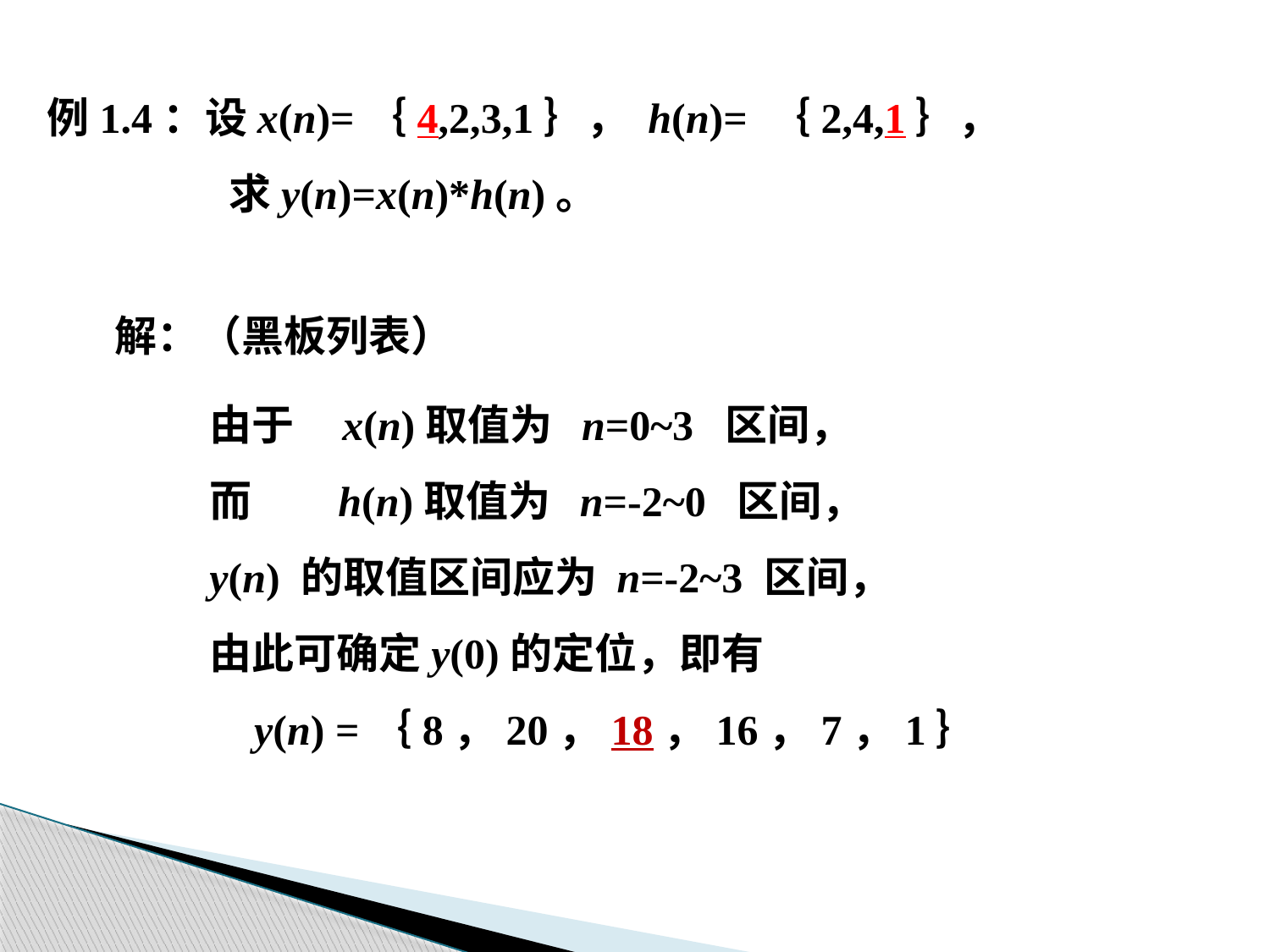

例1.4：设x(n)=｛4,2,3,1｝， h(n)= ｛2,4,1｝，
                  求y(n)=x(n)*h(n)。
解：（黑板列表）
由于    x(n)取值为  n=0~3  区间，
而        h(n)取值为  n=-2~0  区间，
y(n) 的取值区间应为 n=-2~3 区间，
由此可确定y(0)的定位，即有
 y(n) =｛8，20，18，16，7，1｝